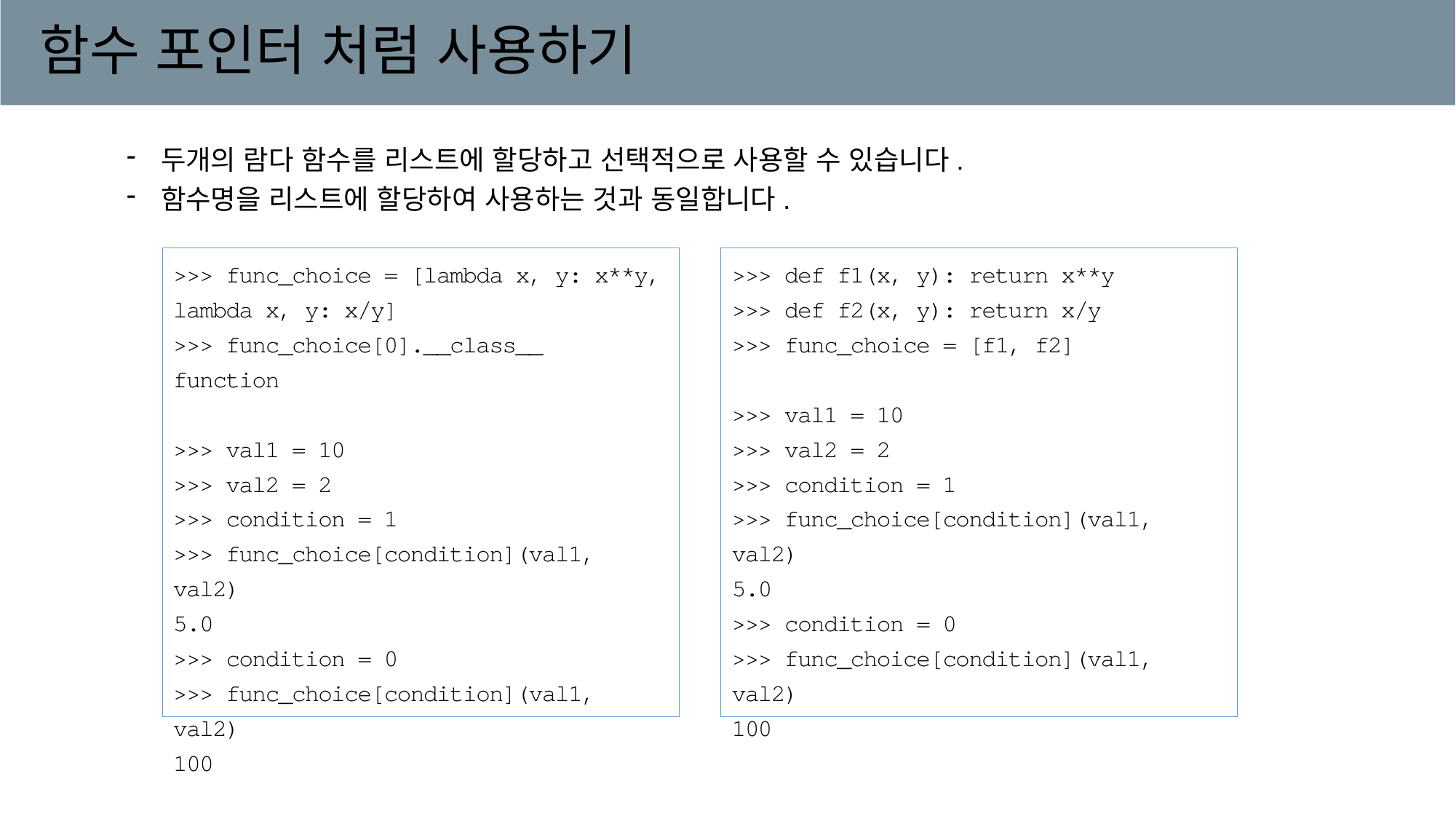

# 함수 포인터 처럼 사용하기
두개의 람다 함수를 리스트에 할당하고 선택적으로 사용할 수 있습니다.
함수명을 리스트에 할당하여 사용하는 것과 동일합니다.
>>> func_choice = [lambda x, y: x**y, lambda x, y: x/y]
>>> func_choice[0].__class__
function

>>> val1 = 10
>>> val2 = 2
>>> condition = 1
>>> func_choice[condition](val1, val2)
5.0
>>> condition = 0
>>> func_choice[condition](val1, val2)
100
>>> def f1(x, y): return x**y
>>> def f2(x, y): return x/y
>>> func_choice = [f1, f2]

>>> val1 = 10
>>> val2 = 2
>>> condition = 1
>>> func_choice[condition](val1, val2)
5.0
>>> condition = 0
>>> func_choice[condition](val1, val2)
100